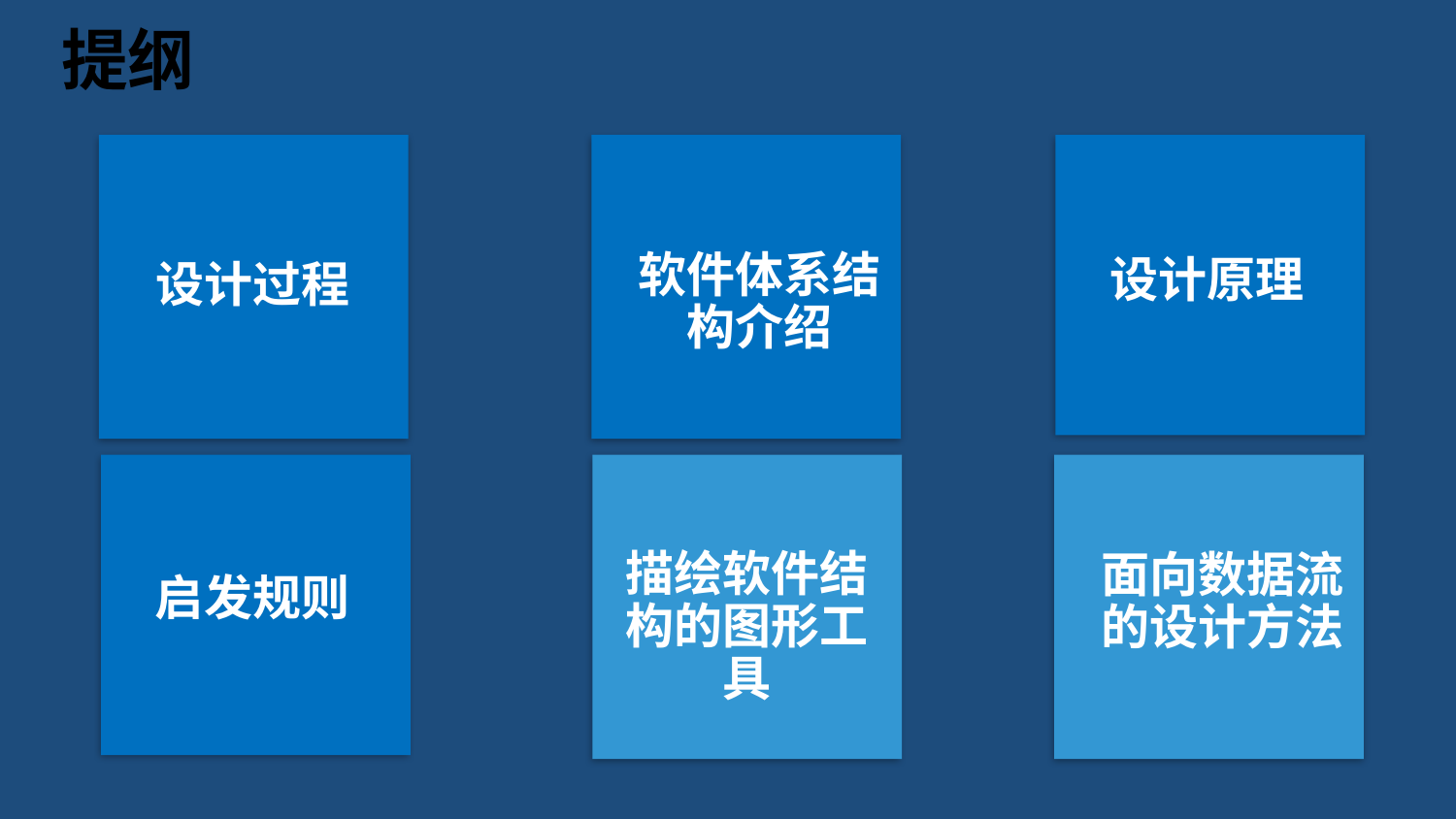

# 提纲

设计过程

软件体系结构介绍

设计原理

启发规则

描绘软件结构的图形工具

面向数据流的设计方法